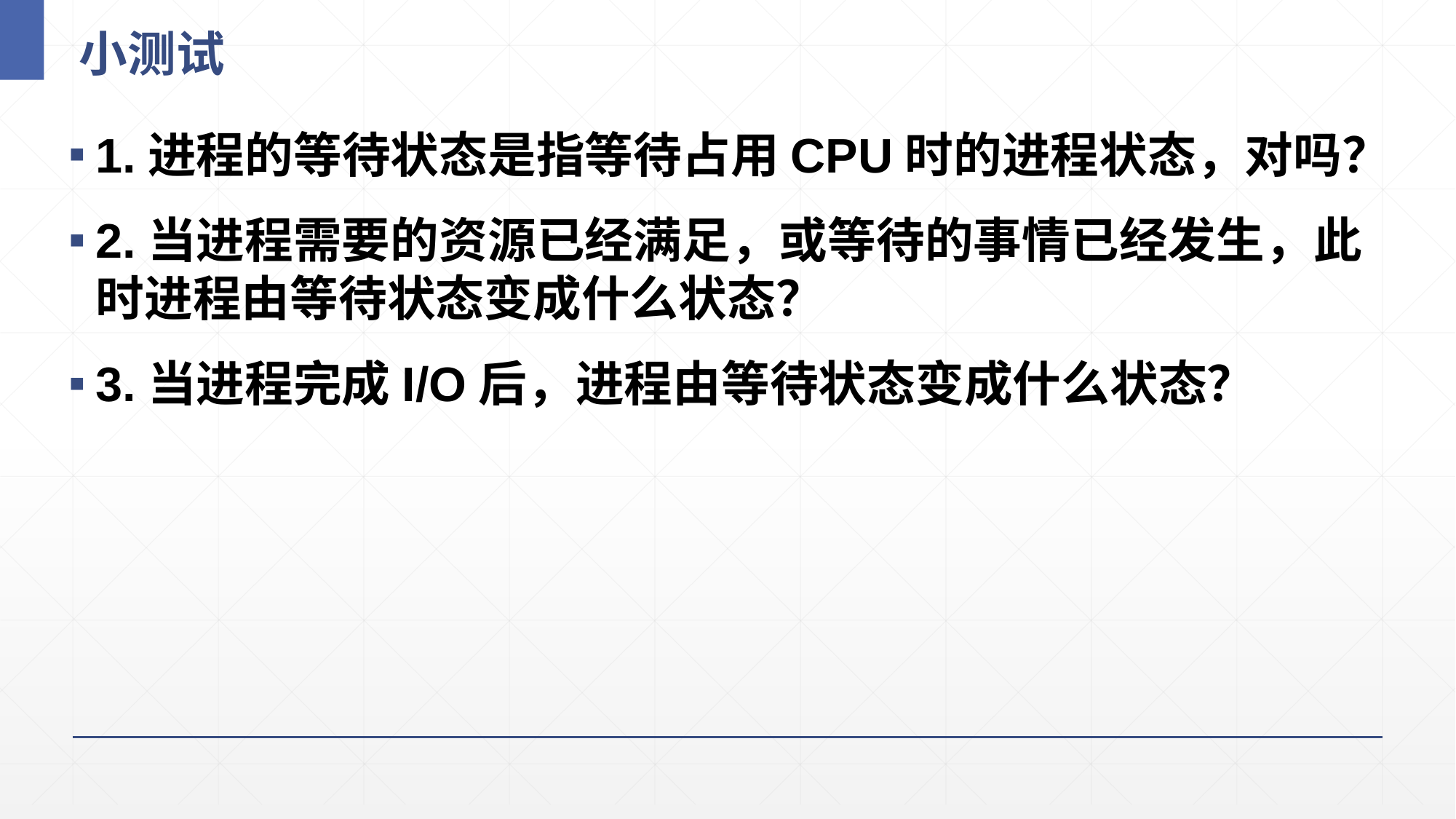

# 小测试
1.进程的等待状态是指等待占用CPU时的进程状态，对吗？
2.当进程需要的资源已经满足，或等待的事情已经发生，此时进程由等待状态变成什么状态？
3.当进程完成I/O后，进程由等待状态变成什么状态？